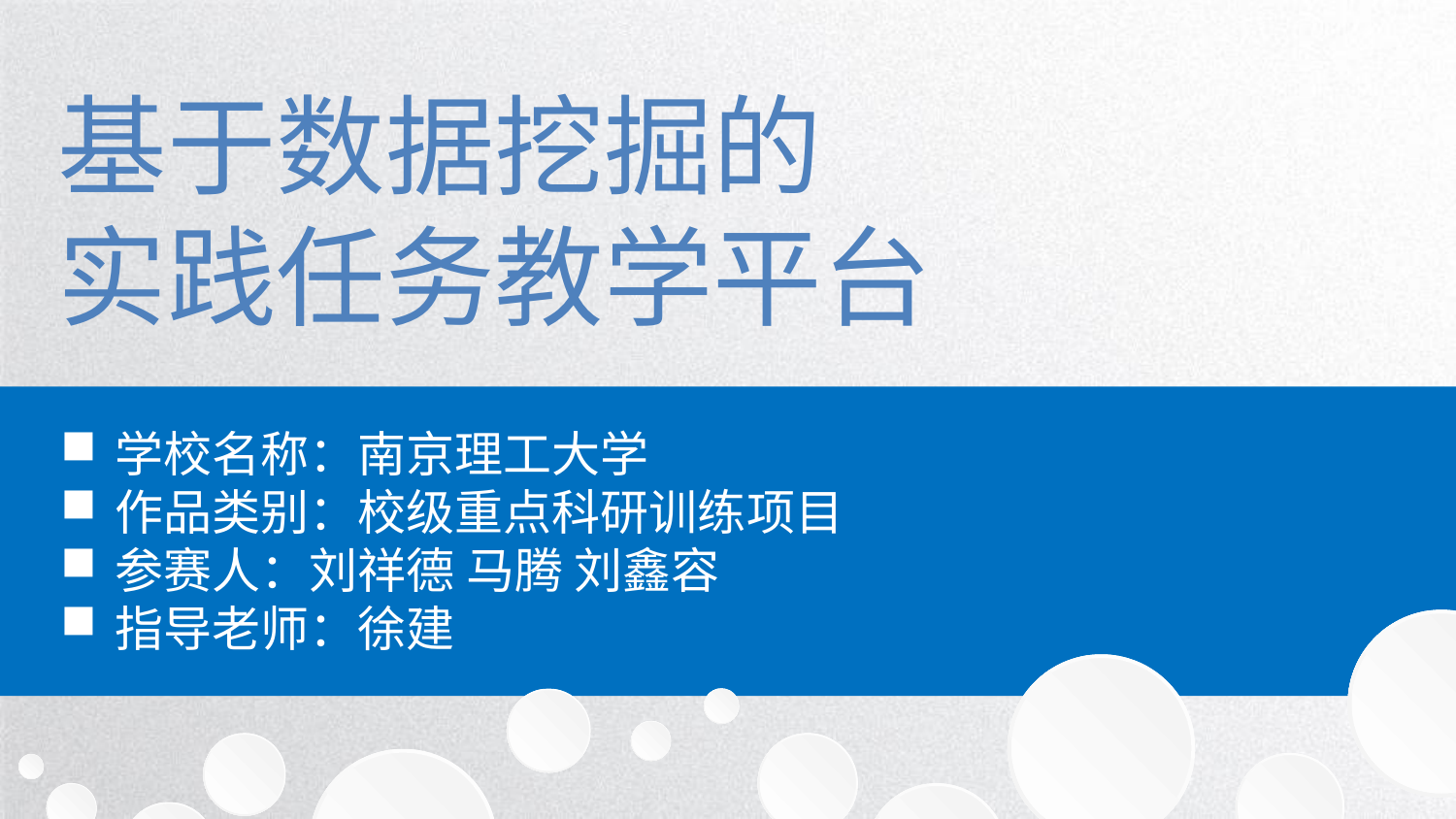

基于数据挖掘的
实践任务教学平台

学校名称：南京理工大学
作品类别：校级重点科研训练项目
参赛人：刘祥德 马腾 刘鑫容
指导老师：徐建